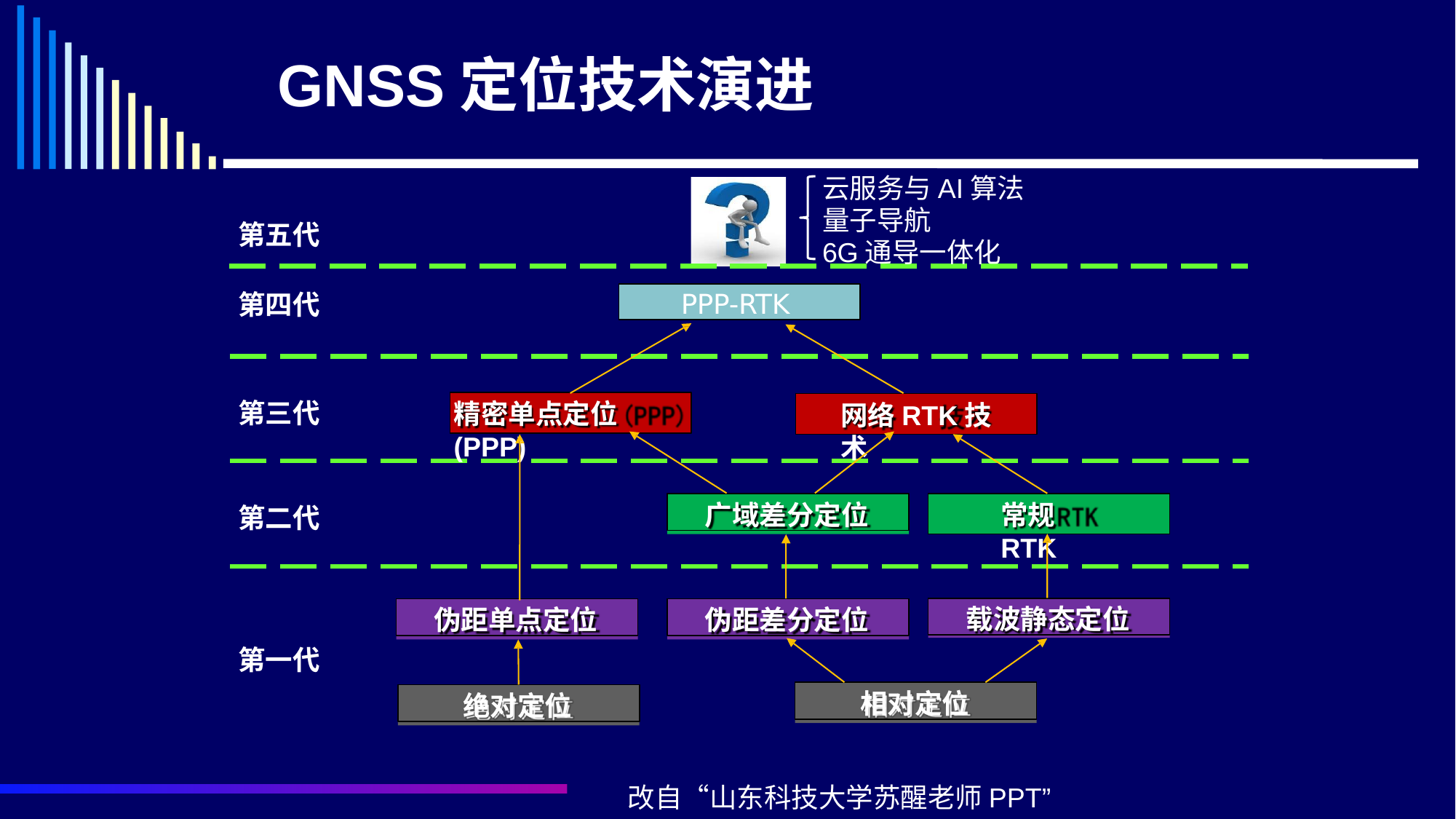

# GNSS定位技术演进
云服务与AI算法

量子导航
第五代
6G通导一体化

PPP-RTK
第四代

第三代
精密单点定位(PPP)
网络RTK技术

广域差分定位
常规RTK
第二代

载波静态定位

伪距单点定位

伪距差分定位

第一代

相对定位

绝对定位

改自“山东科技大学苏醒老师PPT”